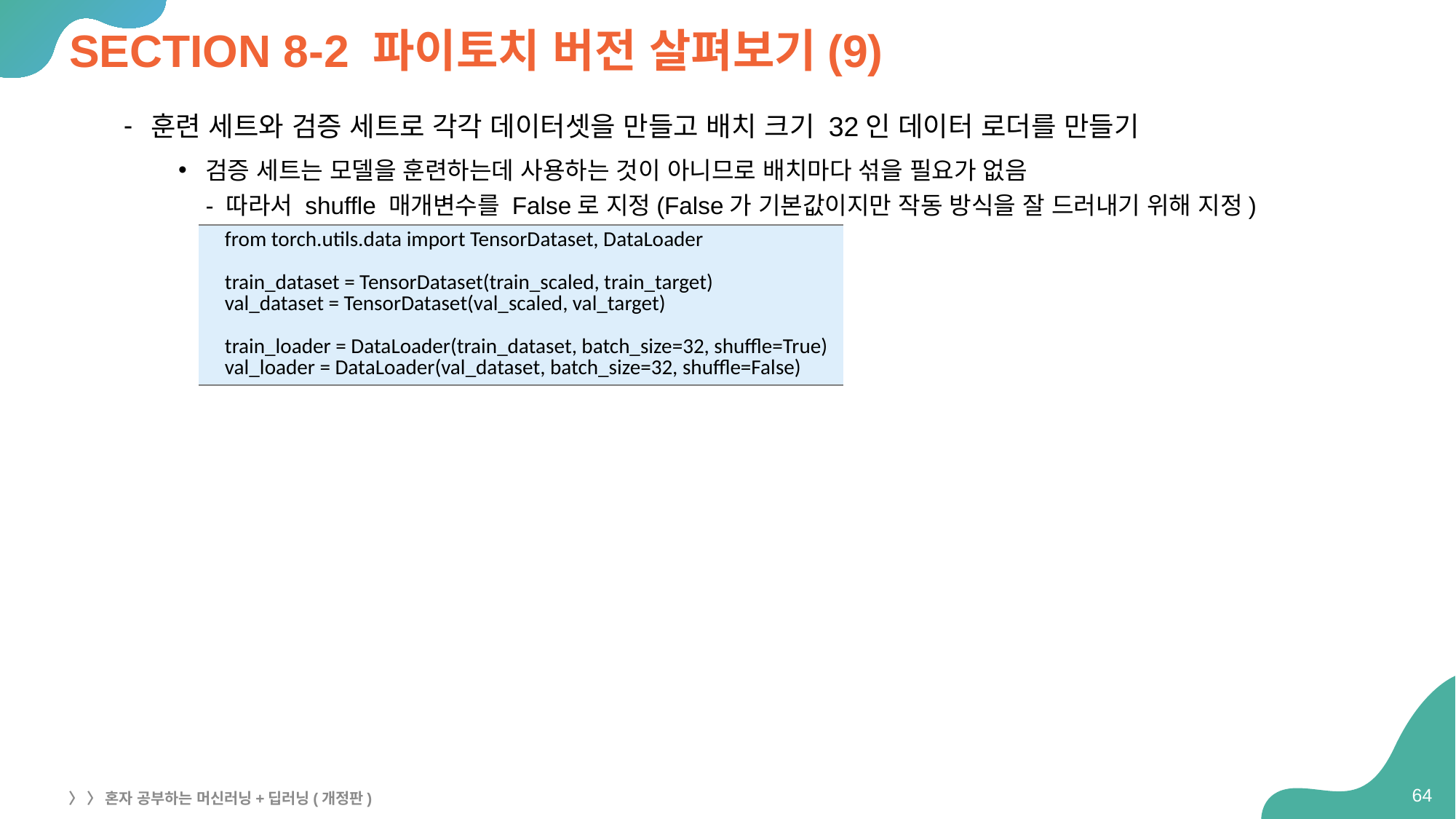

# SECTION 8-2 파이토치 버전 살펴보기(9)
훈련 세트와 검증 세트로 각각 데이터셋을 만들고 배치 크기 32인 데이터 로더를 만들기
검증 세트는 모델을 훈련하는데 사용하는 것이 아니므로 배치마다 섞을 필요가 없음
- 따라서 shuffle 매개변수를 False로 지정(False가 기본값이지만 작동 방식을 잘 드러내기 위해 지정)
| from torch.utils.data import TensorDataset, DataLoader train\_dataset = TensorDataset(train\_scaled, train\_target) val\_dataset = TensorDataset(val\_scaled, val\_target) train\_loader = DataLoader(train\_dataset, batch\_size=32, shuffle=True) val\_loader = DataLoader(val\_dataset, batch\_size=32, shuffle=False) |
| --- |
64
〉 〉 혼자 공부하는 머신러닝+딥러닝(개정판)